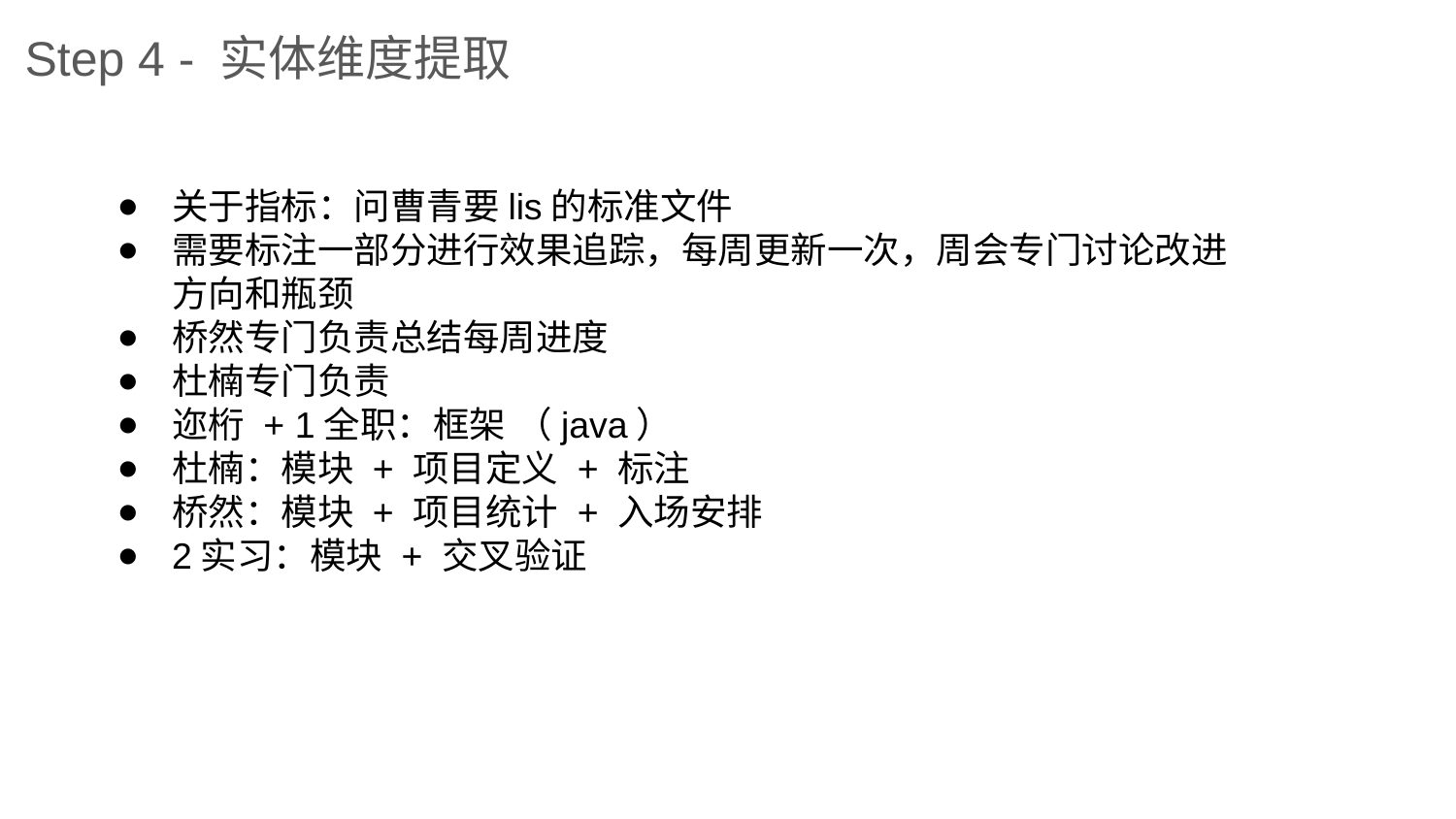

Step 4 - 实体维度提取
关于指标：问曹青要lis的标准文件
需要标注一部分进行效果追踪，每周更新一次，周会专门讨论改进方向和瓶颈
桥然专门负责总结每周进度
杜楠专门负责
迩桁 + 1全职：框架 （java）
杜楠：模块 + 项目定义 + 标注
桥然：模块 + 项目统计 + 入场安排
2实习：模块 + 交叉验证